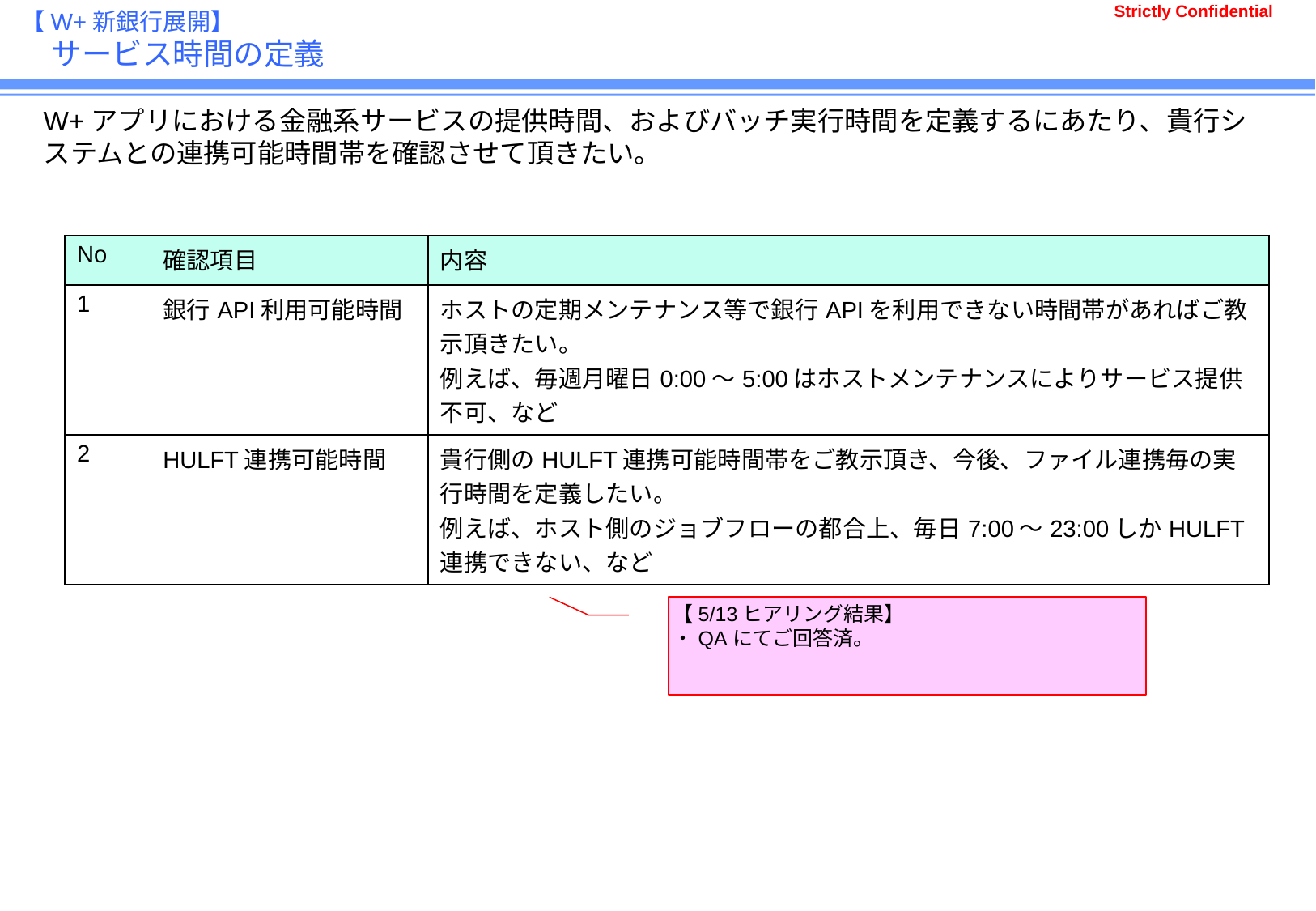

# 【W+新銀行展開】 　サービス時間の定義
W+アプリにおける金融系サービスの提供時間、およびバッチ実行時間を定義するにあたり、貴行システムとの連携可能時間帯を確認させて頂きたい。
| No | 確認項目 | 内容 |
| --- | --- | --- |
| 1 | 銀行API利用可能時間 | ホストの定期メンテナンス等で銀行APIを利用できない時間帯があればご教示頂きたい。 例えば、毎週月曜日0:00～5:00はホストメンテナンスによりサービス提供不可、など |
| 2 | HULFT連携可能時間 | 貴行側のHULFT連携可能時間帯をご教示頂き、今後、ファイル連携毎の実行時間を定義したい。 例えば、ホスト側のジョブフローの都合上、毎日7:00～23:00しかHULFT連携できない、など |
【5/13ヒアリング結果】
・QAにてご回答済。